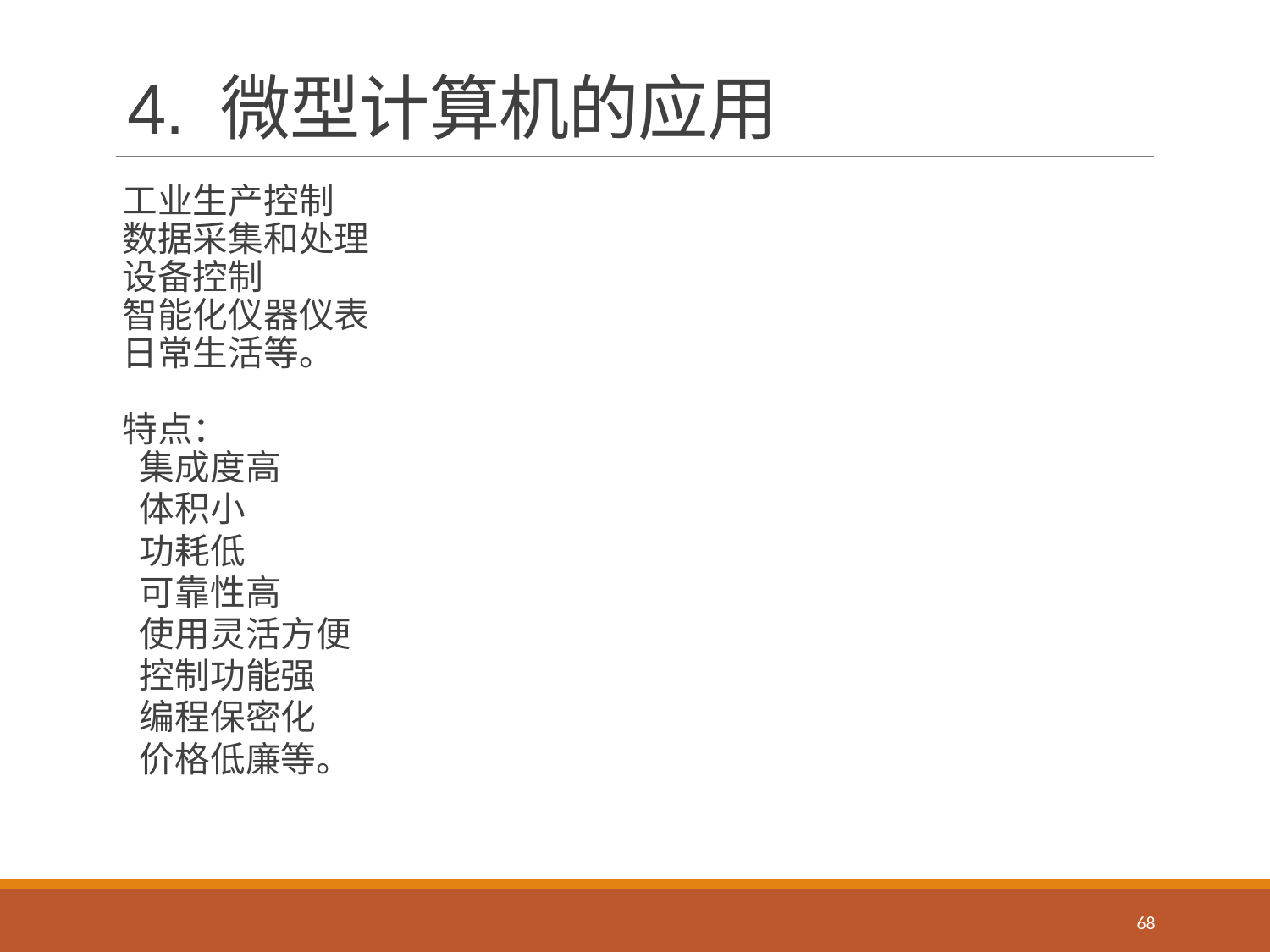

# 4. 微型计算机的应用
工业生产控制
数据采集和处理
设备控制
智能化仪器仪表
日常生活等。

特点：
	集成度高
	体积小
	功耗低
	可靠性高
	使用灵活方便
	控制功能强
	编程保密化
	价格低廉等。

68